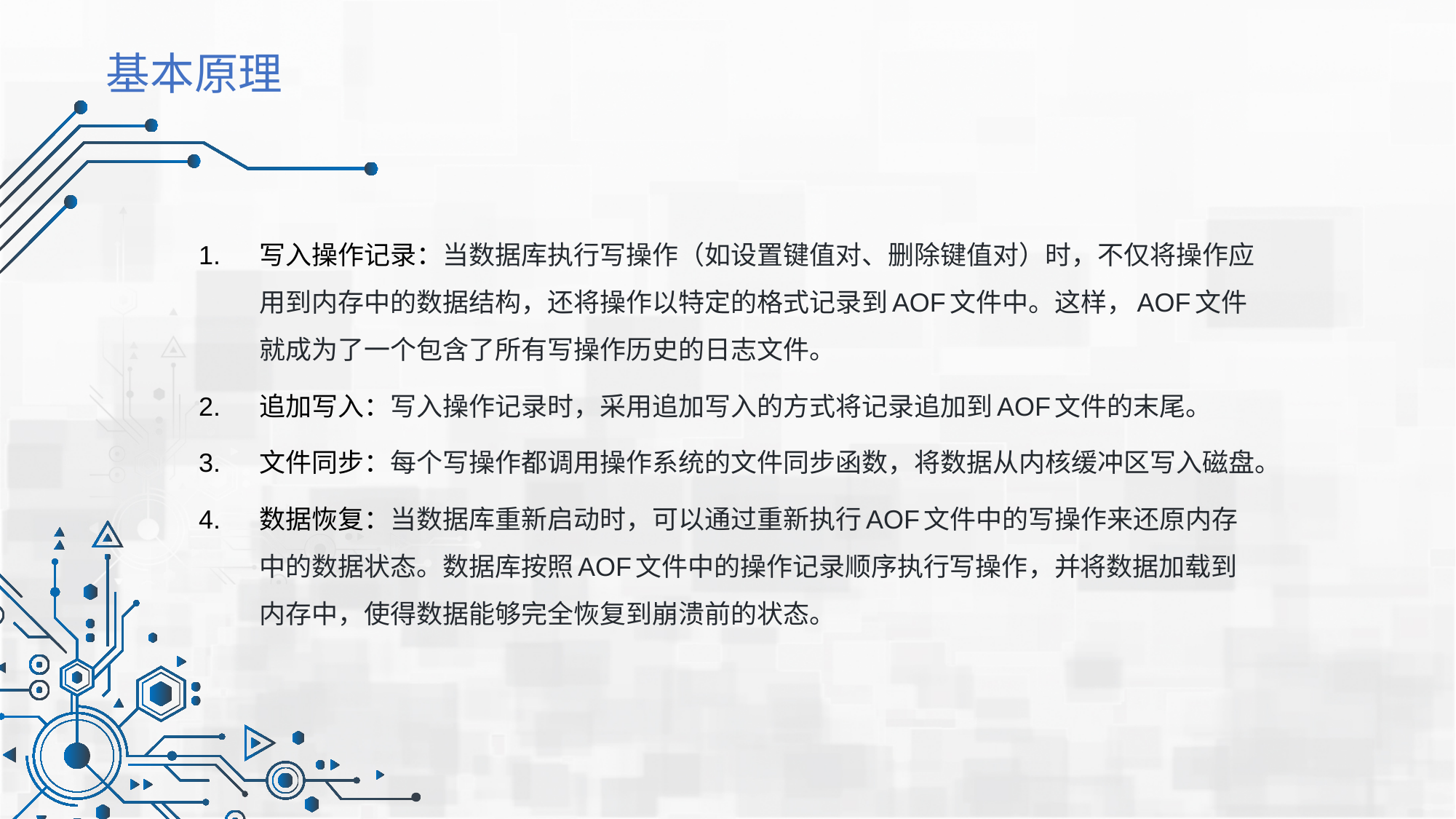

# 基本原理

写入操作记录：当数据库执行写操作（如设置键值对、删除键值对）时，不仅将操作应用到内存中的数据结构，还将操作以特定的格式记录到AOF文件中。这样，AOF文件就成为了一个包含了所有写操作历史的日志文件。
追加写入：写入操作记录时，采用追加写入的方式将记录追加到AOF文件的末尾。
文件同步：每个写操作都调用操作系统的文件同步函数，将数据从内核缓冲区写入磁盘。
数据恢复：当数据库重新启动时，可以通过重新执行AOF文件中的写操作来还原内存中的数据状态。数据库按照AOF文件中的操作记录顺序执行写操作，并将数据加载到内存中，使得数据能够完全恢复到崩溃前的状态。